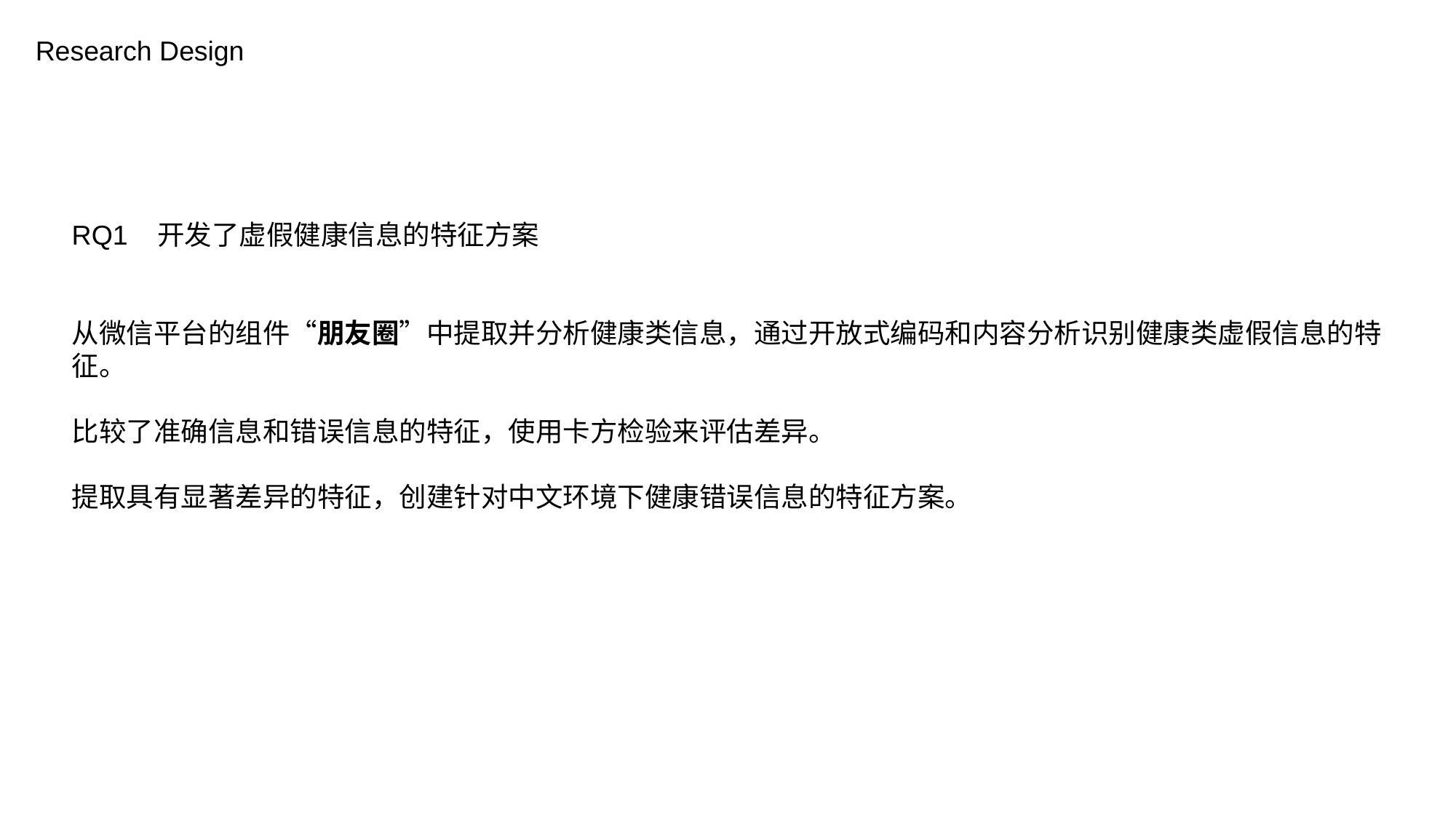

Research Design
RQ1   开发了虚假健康信息的特征方案

从微信平台的组件“朋友圈”中提取并分析健康类信息，通过开放式编码和内容分析识别健康类虚假信息的特征。

比较了准确信息和错误信息的特征，使用卡方检验来评估差异。

提取具有显著差异的特征，创建针对中文环境下健康错误信息的特征方案。